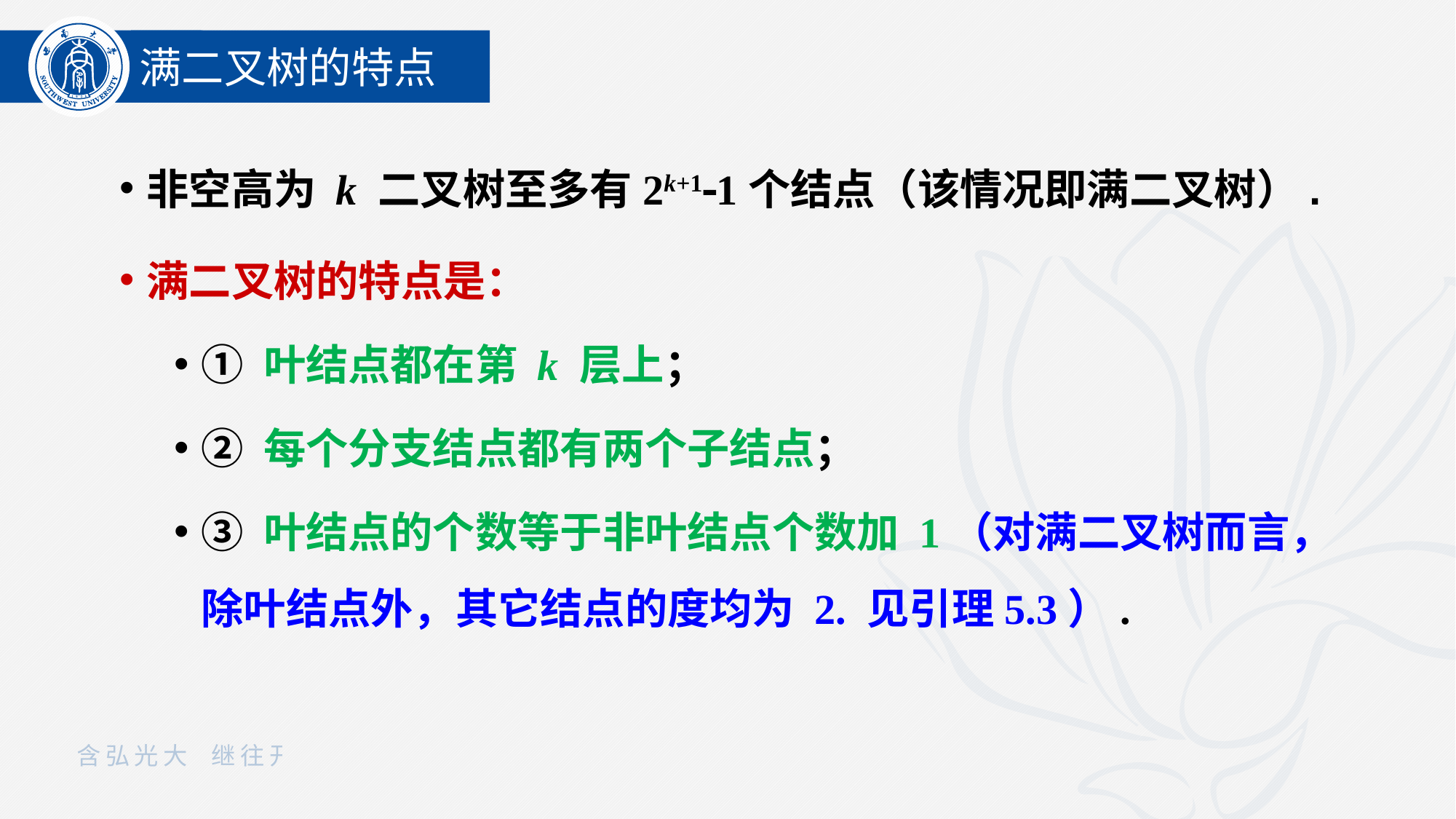

满二叉树的特点
非空高为 k 二叉树至多有2k+1−1个结点（该情况即满二叉树）.
满二叉树的特点是：
① 叶结点都在第 k 层上；
② 每个分支结点都有两个子结点；
③ 叶结点的个数等于非叶结点个数加 1（对满二叉树而言，除叶结点外，其它结点的度均为 2. 见引理5.3）.